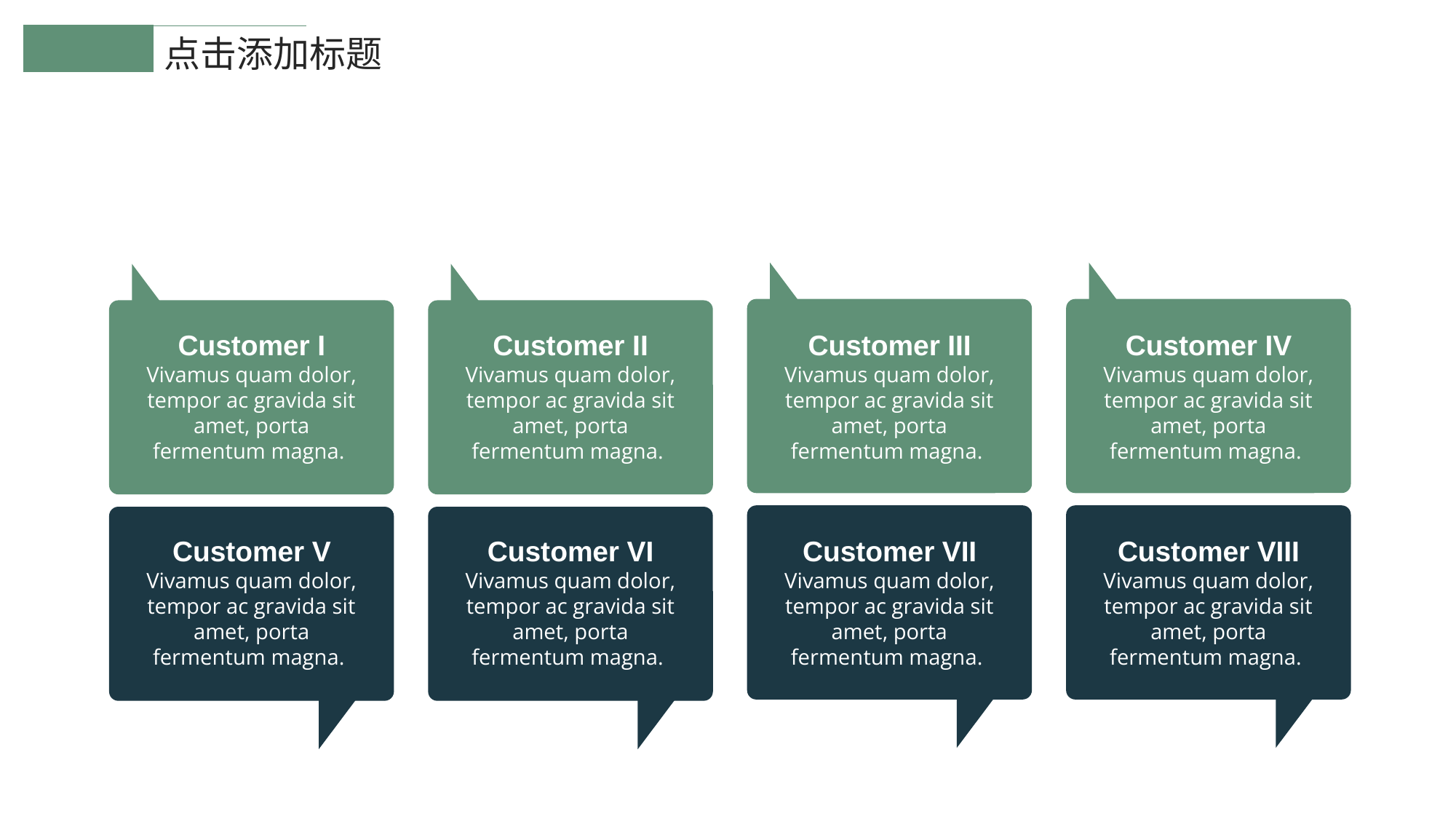

点击添加标题

Customer I
Vivamus quam dolor, tempor ac gravida sit amet, porta fermentum magna.
Customer II
Vivamus quam dolor, tempor ac gravida sit amet, porta fermentum magna.
Customer III
Vivamus quam dolor, tempor ac gravida sit amet, porta fermentum magna.
Customer IV
Vivamus quam dolor, tempor ac gravida sit amet, porta fermentum magna.
Customer VII
Vivamus quam dolor, tempor ac gravida sit amet, porta fermentum magna.
Customer VIII
Vivamus quam dolor, tempor ac gravida sit amet, porta fermentum magna.
Customer V
Vivamus quam dolor, tempor ac gravida sit amet, porta fermentum magna.
Customer VI
Vivamus quam dolor, tempor ac gravida sit amet, porta fermentum magna.